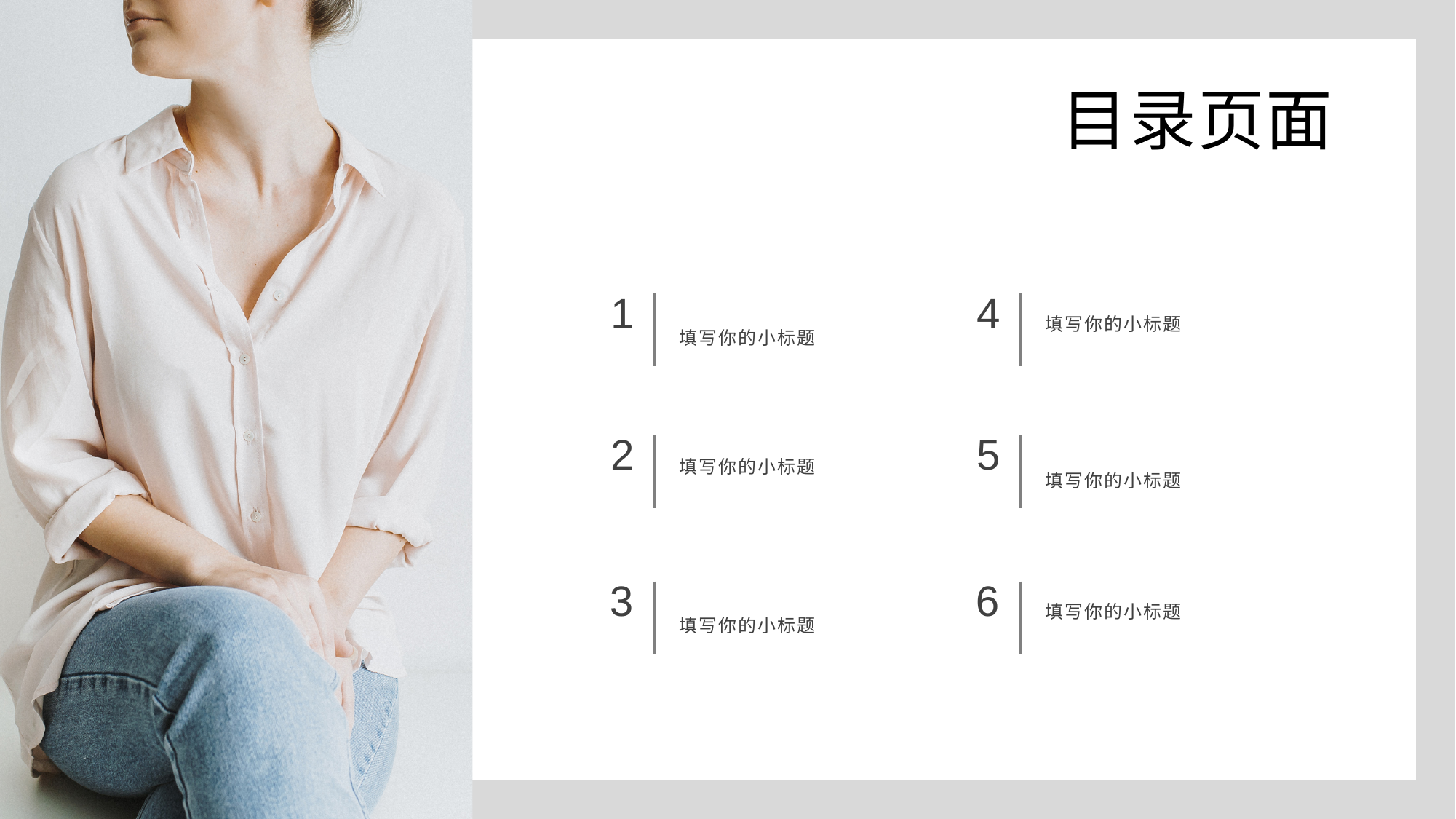

目录页面
1
4
填写你的小标题
填写你的小标题
2
5
填写你的小标题
填写你的小标题
3
6
填写你的小标题
填写你的小标题